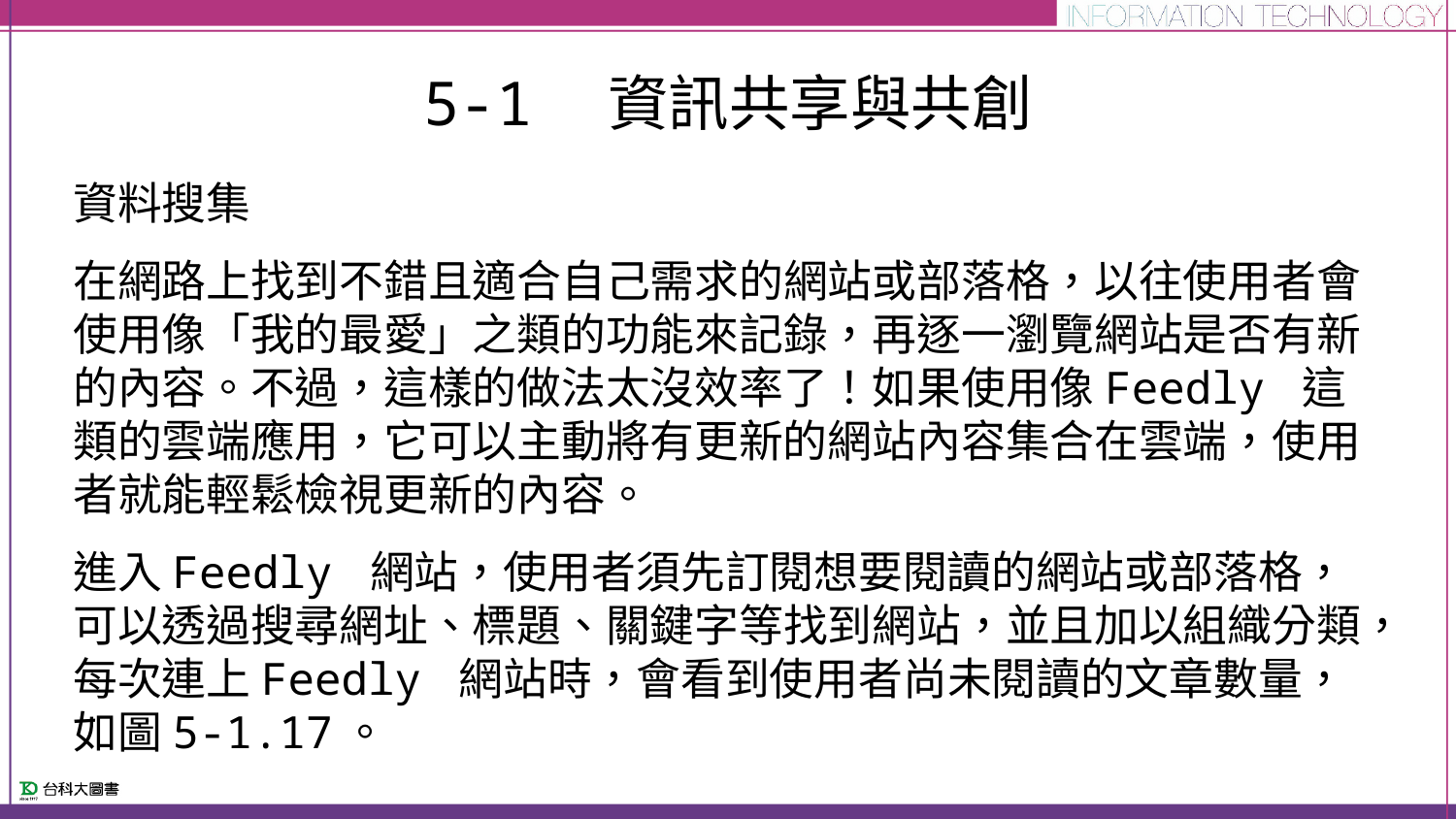

# 5-1　資訊共享與共創
資料搜集

在網路上找到不錯且適合自己需求的網站或部落格，以往使用者會使用像「我的最愛」之類的功能來記錄，再逐一瀏覽網站是否有新的內容。不過，這樣的做法太沒效率了！如果使用像Feedly 這類的雲端應用，它可以主動將有更新的網站內容集合在雲端，使用者就能輕鬆檢視更新的內容。

進入Feedly 網站，使用者須先訂閱想要閱讀的網站或部落格，可以透過搜尋網址、標題、關鍵字等找到網站，並且加以組織分類，每次連上Feedly 網站時，會看到使用者尚未閱讀的文章數量，如圖5-1.17。